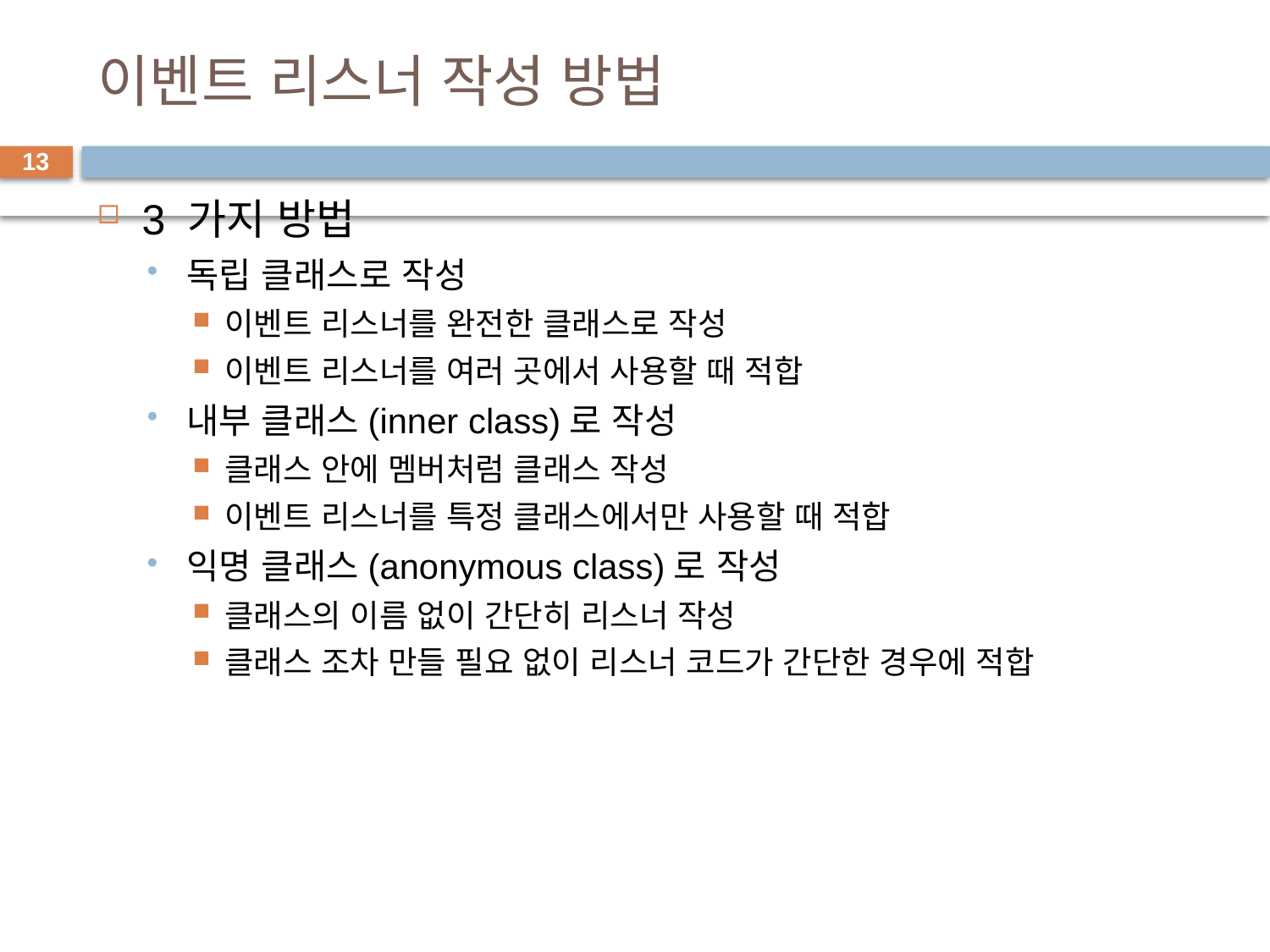

# 이벤트 리스너 작성 방법
13
3 가지 방법
독립 클래스로 작성
이벤트 리스너를 완전한 클래스로 작성
이벤트 리스너를 여러 곳에서 사용할 때 적합
내부 클래스(inner class)로 작성
클래스 안에 멤버처럼 클래스 작성
이벤트 리스너를 특정 클래스에서만 사용할 때 적합
익명 클래스(anonymous class)로 작성
클래스의 이름 없이 간단히 리스너 작성
클래스 조차 만들 필요 없이 리스너 코드가 간단한 경우에 적합